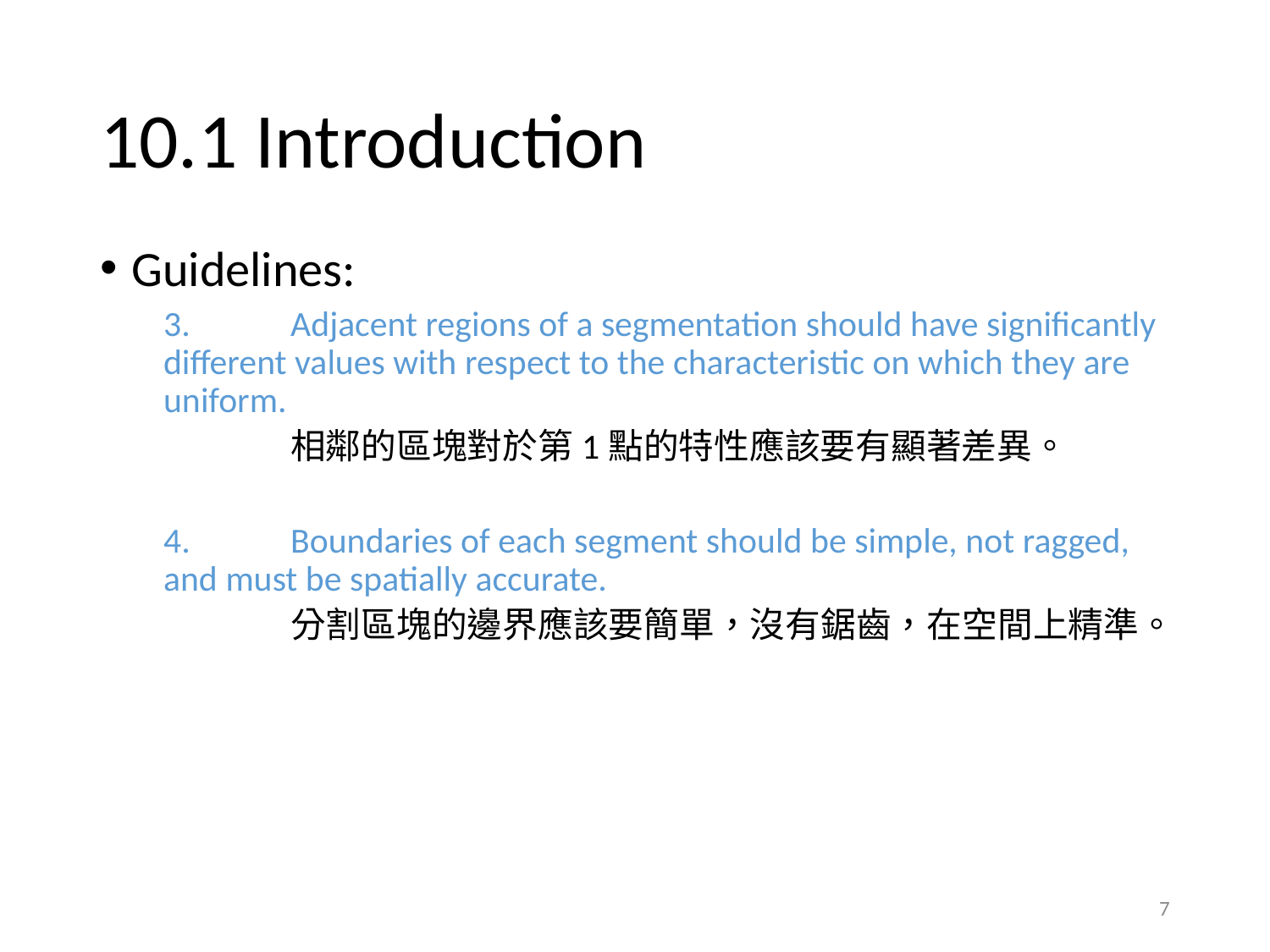

# 10.1 Introduction
Guidelines:
3.	Adjacent regions of a segmentation should have significantly different values with respect to the characteristic on which they are uniform.
	相鄰的區塊對於第1點的特性應該要有顯著差異。

4.	Boundaries of each segment should be simple, not ragged, and must be spatially accurate.
	分割區塊的邊界應該要簡單，沒有鋸齒，在空間上精準。
7